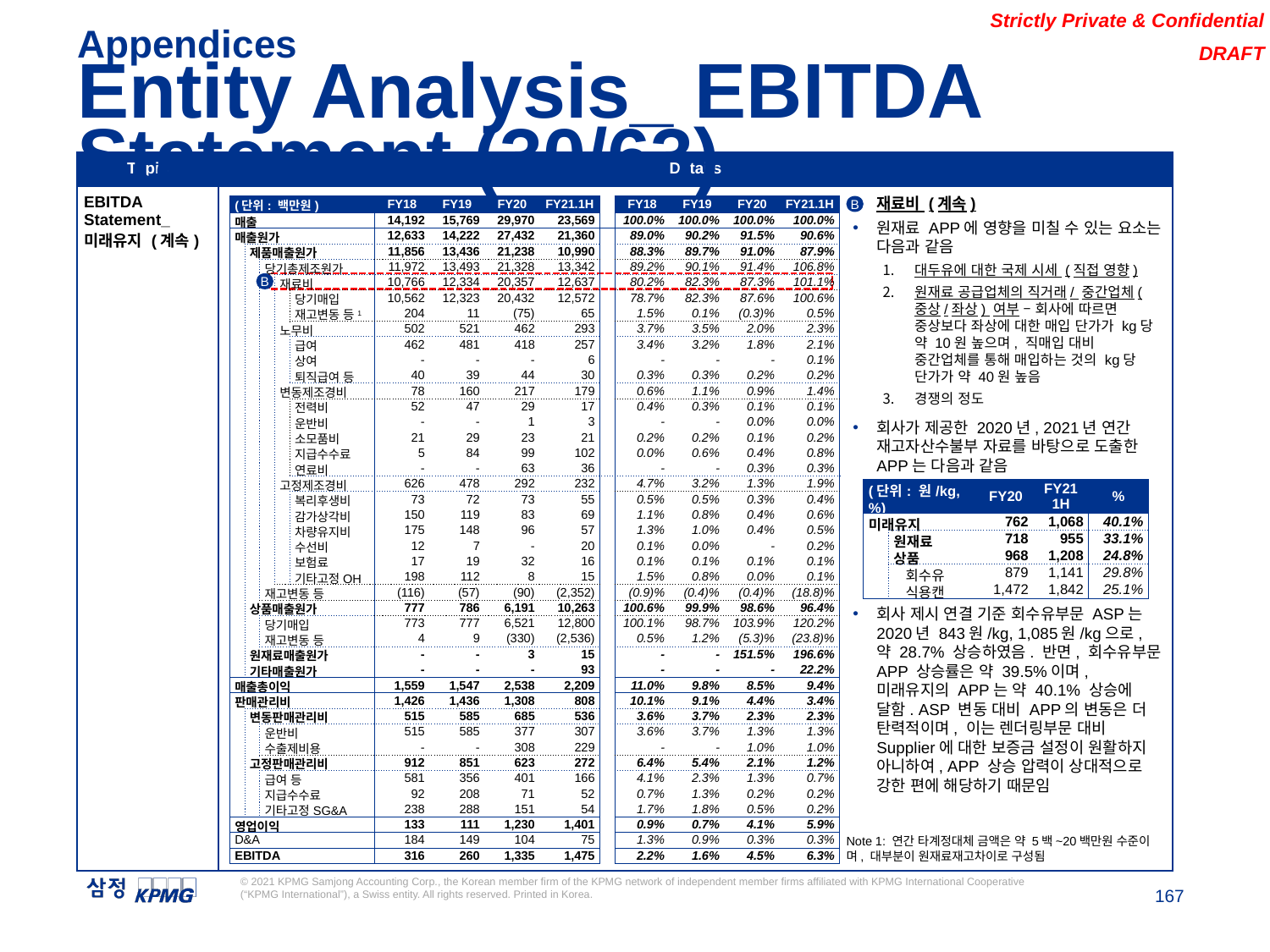

Appendices
Entity Analysis_ EBITDA Statement (30/63)
| Topic | Details |
| --- | --- |
| EBITDA Statement\_ 미래유지 (계속) |  |
재료비 (계속)
원재료 APP에 영향을 미칠 수 있는 요소는 다음과 같음
대두유에 대한 국제 시세 (직접 영향)
원재료 공급업체의 직거래/ 중간업체(중상/좌상) 여부 – 회사에 따르면 중상보다 좌상에 대한 매입 단가가 kg당 약 10원 높으며, 직매입 대비 중간업체를 통해 매입하는 것의 kg당 단가가 약 40원 높음
경쟁의 정도
회사가 제공한 2020년, 2021년 연간 재고자산수불부 자료를 바탕으로 도출한 APP는 다음과 같음

회사 제시 연결 기준 회수유부문 ASP는 2020년 843원/kg, 1,085원/kg으로, 약 28.7% 상승하였음. 반면, 회수유부문 APP 상승률은 약 39.5%이며, 미래유지의 APP는 약 40.1% 상승에 달함. ASP 변동 대비 APP의 변동은 더 탄력적이며, 이는 렌더링부문 대비 Supplier에 대한 보증금 설정이 원활하지 아니하여, APP 상승 압력이 상대적으로 강한 편에 해당하기 때문임

| (단위: 백만원) |  |  |  |  | FY18 | FY19 | FY20 | FY21.1H |  | FY18 | FY19 | FY20 | FY21.1H |
| --- | --- | --- | --- | --- | --- | --- | --- | --- | --- | --- | --- | --- | --- |
| 매출 |  |  |  |  | 14,192 | 15,769 | 29,970 | 23,569 |  | 100.0% | 100.0% | 100.0% | 100.0% |
| 매출원가 |  |  |  |  | 12,633 | 14,222 | 27,432 | 21,360 |  | 89.0% | 90.2% | 91.5% | 90.6% |
|  | 제품매출원가 |  |  |  | 11,856 | 13,436 | 21,238 | 10,990 |  | 88.3% | 89.7% | 91.0% | 87.9% |
|  |  | 당기총제조원가 |  |  | 11,972 | 13,493 | 21,328 | 13,342 |  | 89.2% | 90.1% | 91.4% | 106.8% |
|  |  |  | 재료비 |  | 10,766 | 12,334 | 20,357 | 12,637 |  | 80.2% | 82.3% | 87.3% | 101.1% |
|  |  |  |  | 당기매입 | 10,562 | 12,323 | 20,432 | 12,572 |  | 78.7% | 82.3% | 87.6% | 100.6% |
|  |  |  |  | 재고변동 등1 | 204 | 11 | (75) | 65 |  | 1.5% | 0.1% | (0.3)% | 0.5% |
|  |  |  | 노무비 |  | 502 | 521 | 462 | 293 |  | 3.7% | 3.5% | 2.0% | 2.3% |
|  |  |  |  | 급여 | 462 | 481 | 418 | 257 |  | 3.4% | 3.2% | 1.8% | 2.1% |
|  |  |  |  | 상여 | - | - | - | 6 |  | - | - | - | 0.1% |
|  |  |  |  | 퇴직급여 등 | 40 | 39 | 44 | 30 |  | 0.3% | 0.3% | 0.2% | 0.2% |
|  |  |  | 변동제조경비 |  | 78 | 160 | 217 | 179 |  | 0.6% | 1.1% | 0.9% | 1.4% |
|  |  |  |  | 전력비 | 52 | 47 | 29 | 17 |  | 0.4% | 0.3% | 0.1% | 0.1% |
|  |  |  |  | 운반비 | - | - | 1 | 3 |  | - | - | 0.0% | 0.0% |
|  |  |  |  | 소모품비 | 21 | 29 | 23 | 21 |  | 0.2% | 0.2% | 0.1% | 0.2% |
|  |  |  |  | 지급수수료 | 5 | 84 | 99 | 102 |  | 0.0% | 0.6% | 0.4% | 0.8% |
|  |  |  |  | 연료비 | - | - | 63 | 36 |  | - | - | 0.3% | 0.3% |
|  |  |  | 고정제조경비 |  | 626 | 478 | 292 | 232 |  | 4.7% | 3.2% | 1.3% | 1.9% |
|  |  |  |  | 복리후생비 | 73 | 72 | 73 | 55 |  | 0.5% | 0.5% | 0.3% | 0.4% |
|  |  |  |  | 감가상각비 | 150 | 119 | 83 | 69 |  | 1.1% | 0.8% | 0.4% | 0.6% |
|  |  |  |  | 차량유지비 | 175 | 148 | 96 | 57 |  | 1.3% | 1.0% | 0.4% | 0.5% |
|  |  |  |  | 수선비 | 12 | 7 | - | 20 |  | 0.1% | 0.0% | - | 0.2% |
|  |  |  |  | 보험료 | 17 | 19 | 32 | 16 |  | 0.1% | 0.1% | 0.1% | 0.1% |
|  |  |  |  | 기타고정OH | 198 | 112 | 8 | 15 |  | 1.5% | 0.8% | 0.0% | 0.1% |
|  |  | 재고변동 등 |  |  | (116) | (57) | (90) | (2,352) |  | (0.9)% | (0.4)% | (0.4)% | (18.8)% |
|  | 상품매출원가 |  |  |  | 777 | 786 | 6,191 | 10,263 |  | 100.6% | 99.9% | 98.6% | 96.4% |
|  |  | 당기매입 |  |  | 773 | 777 | 6,521 | 12,800 |  | 100.1% | 98.7% | 103.9% | 120.2% |
|  |  | 재고변동 등 |  |  | 4 | 9 | (330) | (2,536) |  | 0.5% | 1.2% | (5.3)% | (23.8)% |
|  | 원재료매출원가 |  |  |  | - | - | 3 | 15 |  | - | - | 151.5% | 196.6% |
|  | 기타매출원가 |  |  |  | - | - | - | 93 |  | - | - | - | 22.2% |
| 매출총이익 |  |  |  |  | 1,559 | 1,547 | 2,538 | 2,209 |  | 11.0% | 9.8% | 8.5% | 9.4% |
| 판매관리비 |  |  |  |  | 1,426 | 1,436 | 1,308 | 808 |  | 10.1% | 9.1% | 4.4% | 3.4% |
|  | 변동판매관리비 |  |  |  | 515 | 585 | 685 | 536 |  | 3.6% | 3.7% | 2.3% | 2.3% |
|  |  | 운반비 |  |  | 515 | 585 | 377 | 307 |  | 3.6% | 3.7% | 1.3% | 1.3% |
|  |  | 수출제비용 |  |  | - | - | 308 | 229 |  | - | - | 1.0% | 1.0% |
|  | 고정판매관리비 |  |  |  | 912 | 851 | 623 | 272 |  | 6.4% | 5.4% | 2.1% | 1.2% |
|  |  | 급여 등 |  |  | 581 | 356 | 401 | 166 |  | 4.1% | 2.3% | 1.3% | 0.7% |
|  |  | 지급수수료 |  |  | 92 | 208 | 71 | 52 |  | 0.7% | 1.3% | 0.2% | 0.2% |
|  |  | 기타고정SG&A |  |  | 238 | 288 | 151 | 54 |  | 1.7% | 1.8% | 0.5% | 0.2% |
| 영업이익 |  |  |  |  | 133 | 111 | 1,230 | 1,401 |  | 0.9% | 0.7% | 4.1% | 5.9% |
| D&A |  |  |  |  | 184 | 149 | 104 | 75 |  | 1.3% | 0.9% | 0.3% | 0.3% |
| EBITDA |  |  |  |  | 316 | 260 | 1,335 | 1,475 |  | 2.2% | 1.6% | 4.5% | 6.3% |
B
B

| (단위: 원/kg, %) |  | FY20 | FY21 1H | % |
| --- | --- | --- | --- | --- |
| 미래유지 |  | 762 | 1,068 | 40.1% |
|  | 원재료 | 718 | 955 | 33.1% |
|  | 상품 | 968 | 1,208 | 24.8% |
|  | 회수유 | 879 | 1,141 | 29.8% |
|  | 식용캔 | 1,472 | 1,842 | 25.1% |
Note 1: 연간 타계정대체 금액은 약 5백~20백만원 수준이며, 대부분이 원재료재고차이로 구성됨